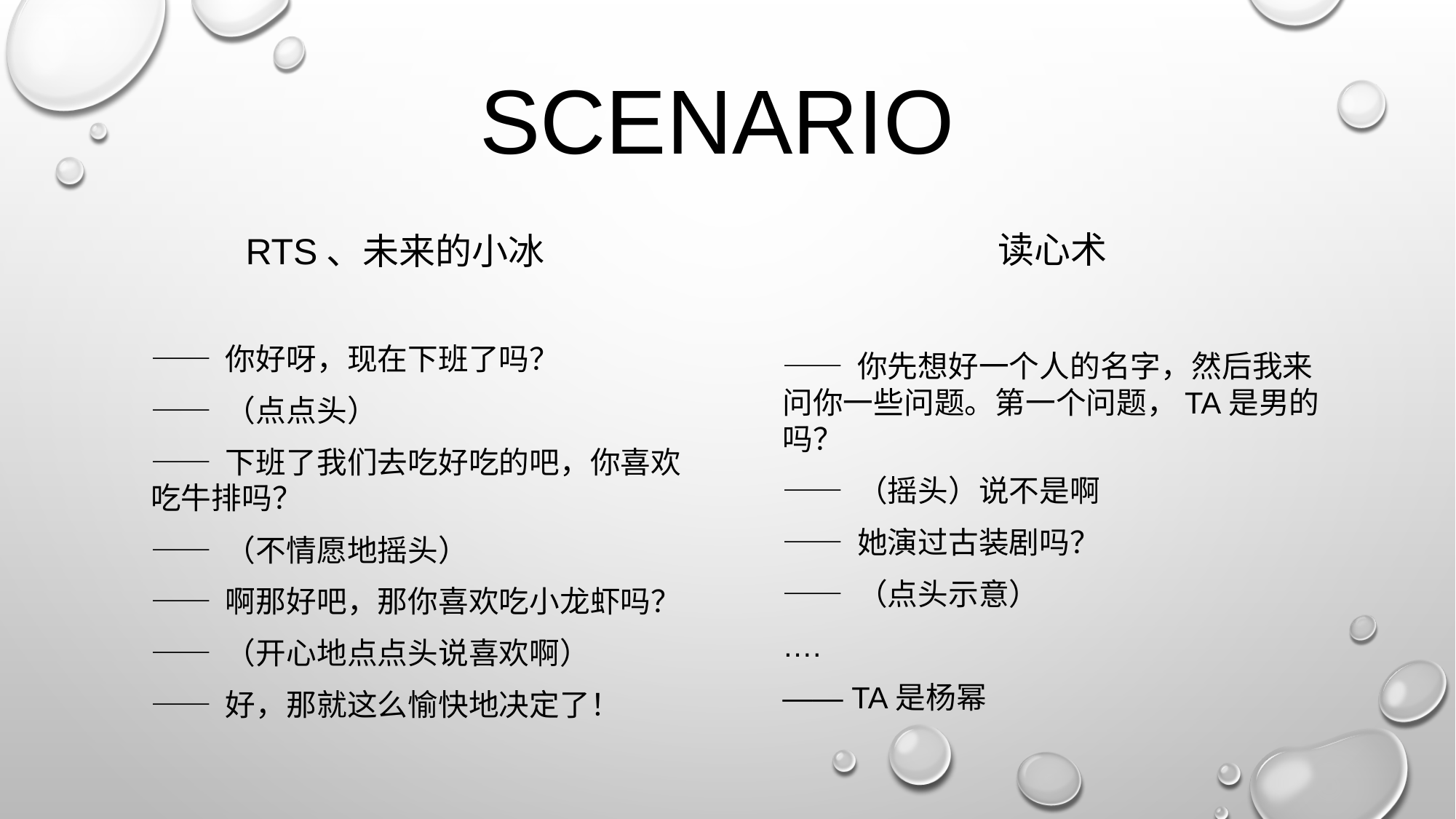

# scenario
读心术
RTS、未来的小冰
—— 你好呀，现在下班了吗？
—— （点点头）
—— 下班了我们去吃好吃的吧，你喜欢吃牛排吗？
—— （不情愿地摇头）
—— 啊那好吧，那你喜欢吃小龙虾吗？
—— （开心地点点头说喜欢啊）
—— 好，那就这么愉快地决定了！
—— 你先想好一个人的名字，然后我来问你一些问题。第一个问题，tA是男的吗？
—— （摇头）说不是啊
—— 她演过古装剧吗？
—— （点头示意）
….
—— TA是杨幂